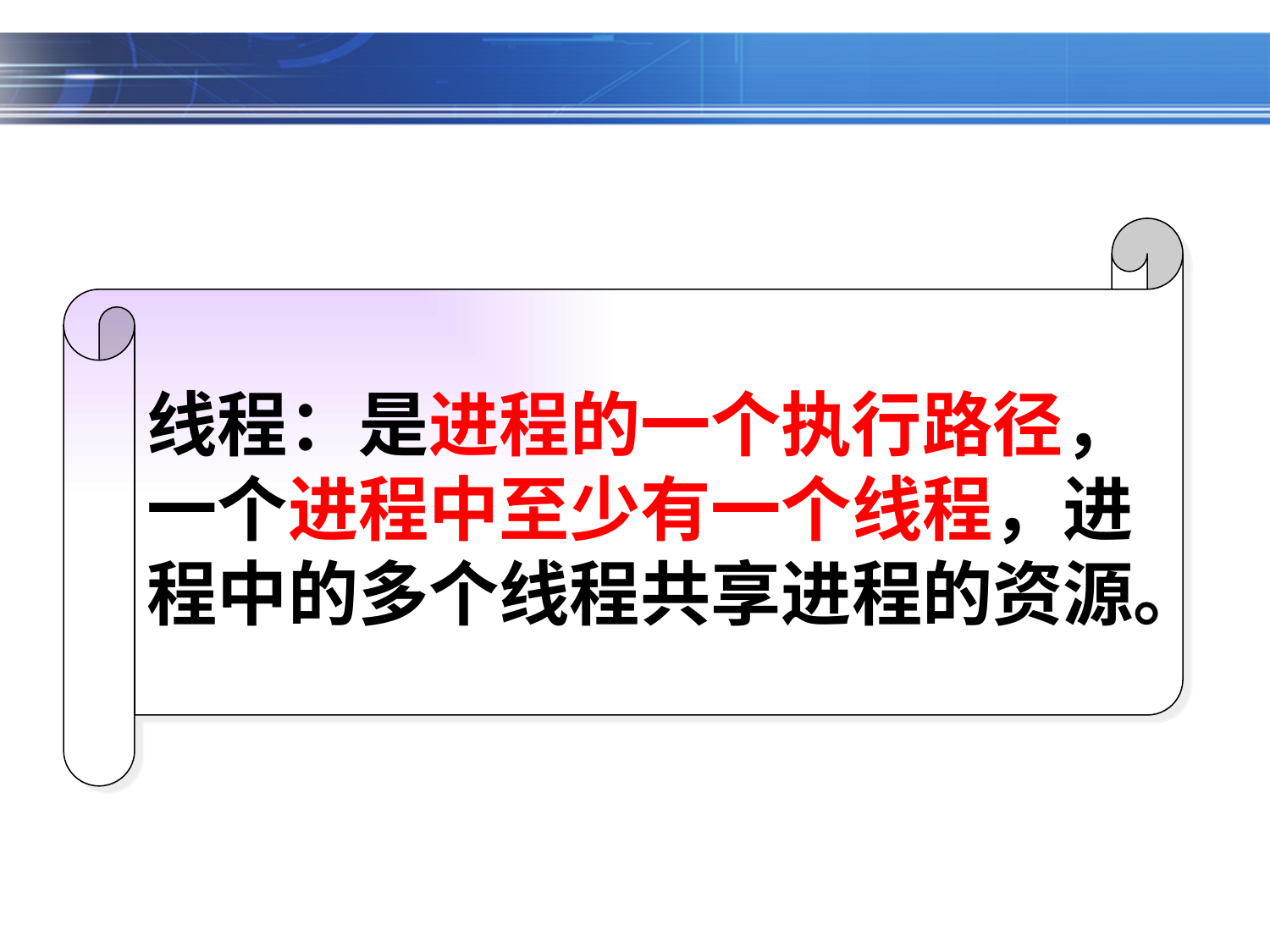

线程：是进程的一个执行路径，
一个进程中至少有一个线程，进
程中的多个线程共享进程的资源。